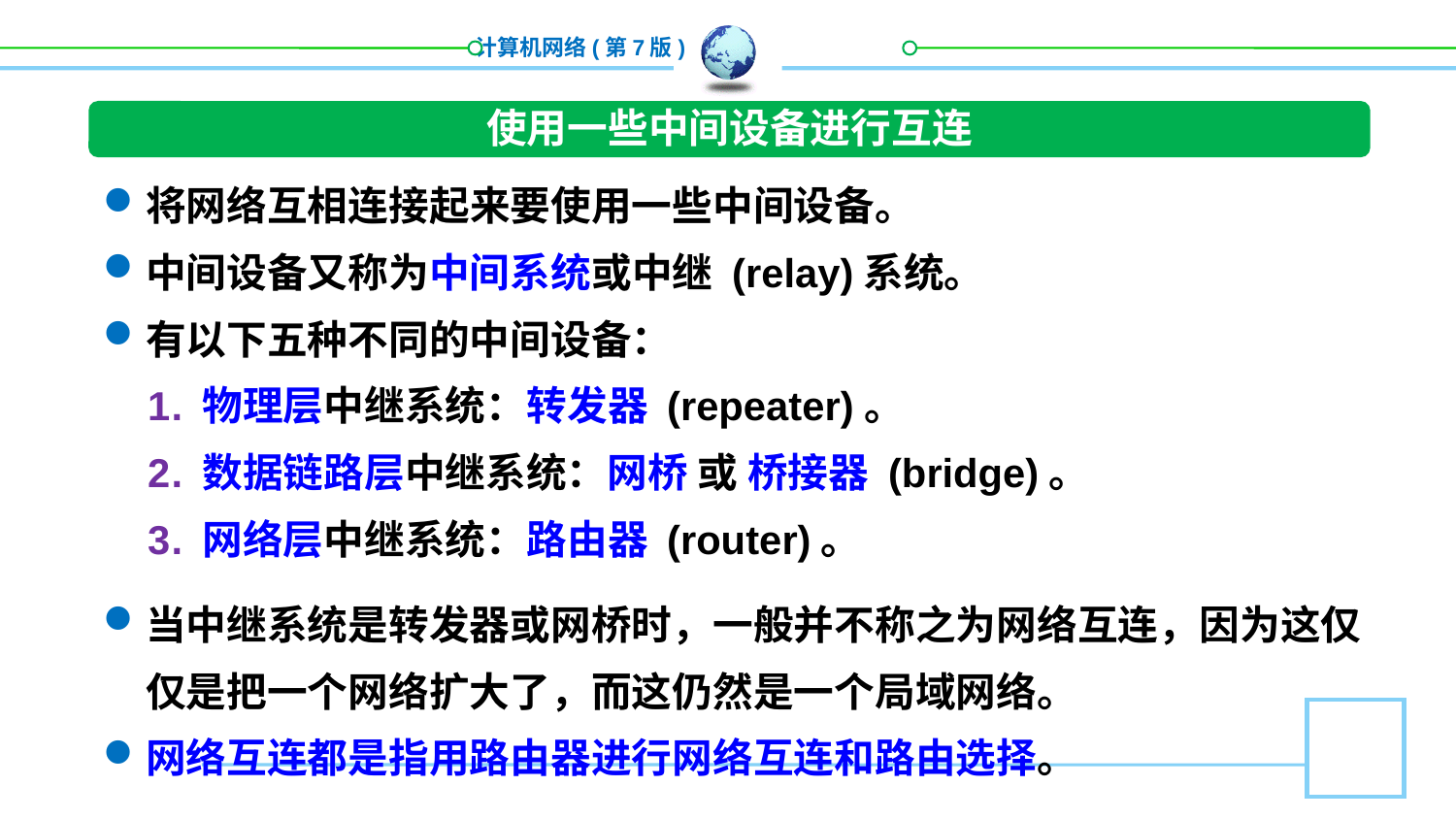

使用一些中间设备进行互连

将网络互相连接起来要使用一些中间设备。
中间设备又称为中间系统或中继 (relay)系统。
有以下五种不同的中间设备：
物理层中继系统：转发器 (repeater)。
数据链路层中继系统：网桥 或 桥接器 (bridge)。
网络层中继系统：路由器 (router)。
当中继系统是转发器或网桥时，一般并不称之为网络互连，因为这仅仅是把一个网络扩大了，而这仍然是一个局域网络。
网络互连都是指用路由器进行网络互连和路由选择。